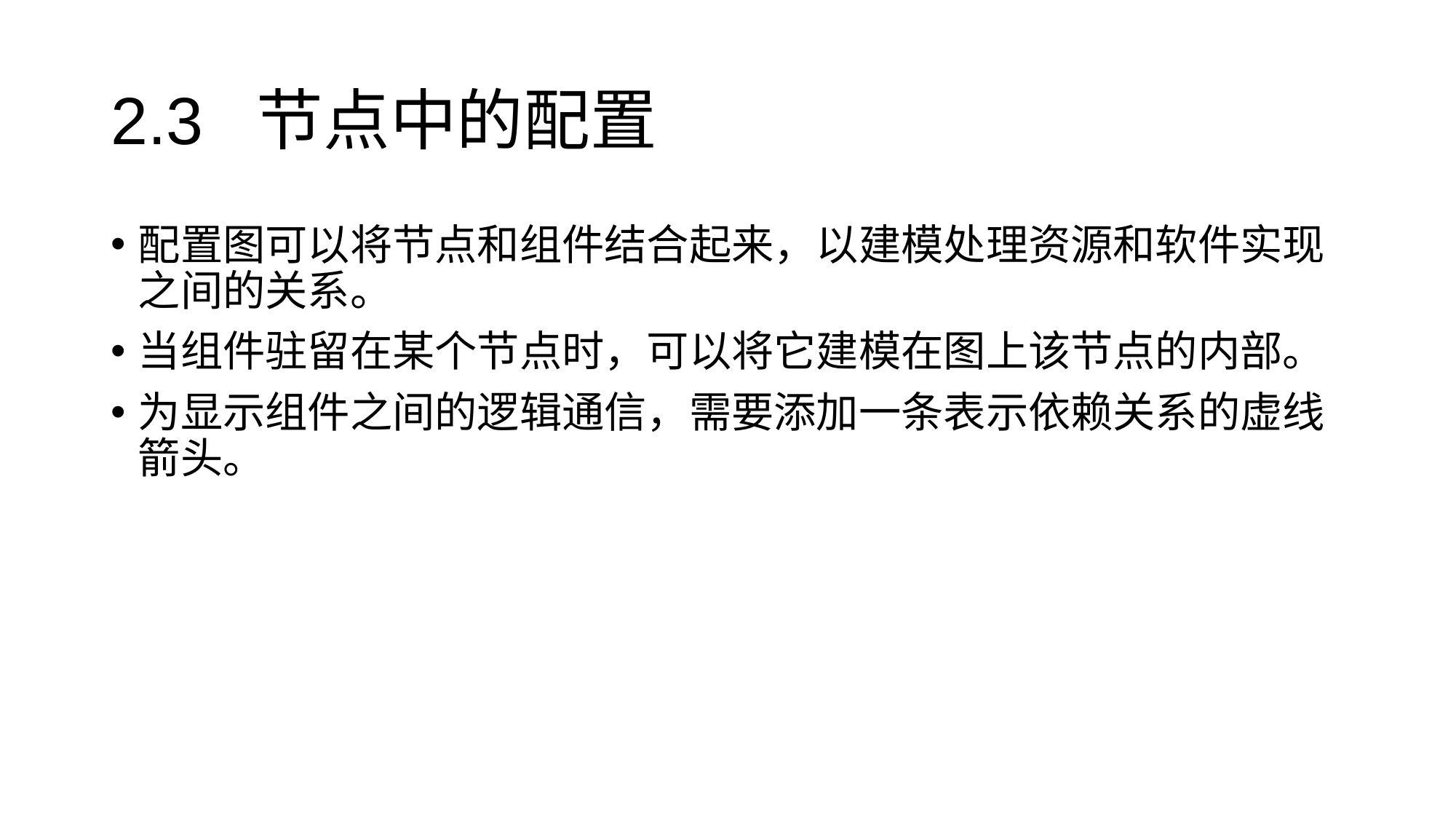

# 2.3  节点中的配置
配置图可以将节点和组件结合起来，以建模处理资源和软件实现之间的关系。
当组件驻留在某个节点时，可以将它建模在图上该节点的内部。
为显示组件之间的逻辑通信，需要添加一条表示依赖关系的虚线箭头。